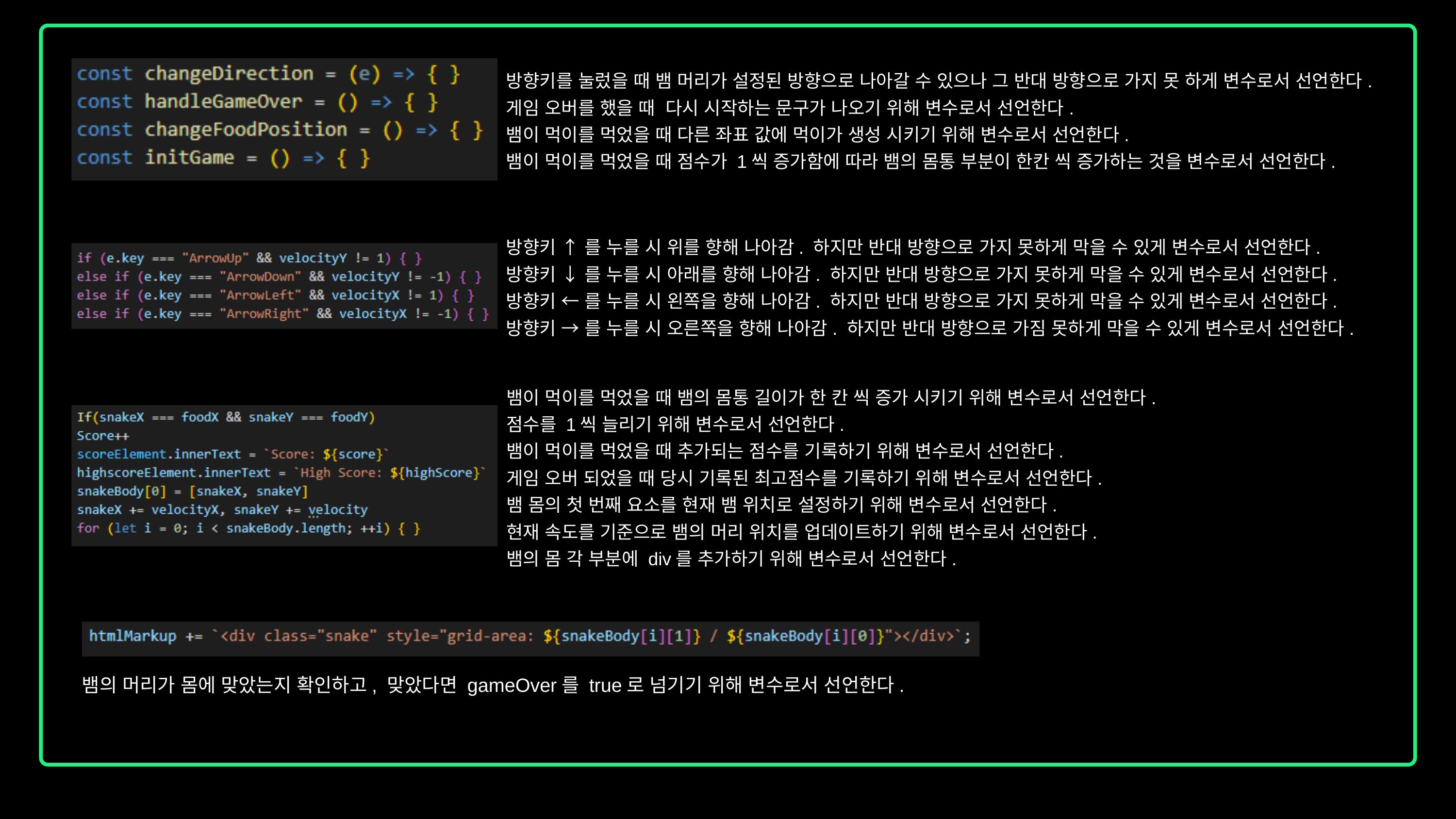

방향키를 눌렀을 때 뱀 머리가 설정된 방향으로 나아갈 수 있으나 그 반대 방향으로 가지 못 하게 변수로서 선언한다.
게임 오버를 했을 때  다시 시작하는 문구가 나오기 위해 변수로서 선언한다.
뱀이 먹이를 먹었을 때 다른 좌표 값에 먹이가 생성 시키기 위해 변수로서 선언한다.
뱀이 먹이를 먹었을 때 점수가 1씩 증가함에 따라 뱀의 몸통 부분이 한칸 씩 증가하는 것을 변수로서 선언한다.
방향키 ↑ 를 누를 시 위를 향해 나아감. 하지만 반대 방향으로 가지 못하게 막을 수 있게 변수로서 선언한다.
방향키 ↓ 를 누를 시 아래를 향해 나아감. 하지만 반대 방향으로 가지 못하게 막을 수 있게 변수로서 선언한다.
방향키 ← 를 누를 시 왼쪽을 향해 나아감. 하지만 반대 방향으로 가지 못하게 막을 수 있게 변수로서 선언한다.
방향키 → 를 누를 시 오른쪽을 향해 나아감. 하지만 반대 방향으로 가짐 못하게 막을 수 있게 변수로서 선언한다.

뱀이 먹이를 먹었을 때 뱀의 몸통 길이가 한 칸 씩 증가 시키기 위해 변수로서 선언한다.
점수를 1씩 늘리기 위해 변수로서 선언한다.
뱀이 먹이를 먹었을 때 추가되는 점수를 기록하기 위해 변수로서 선언한다.
게임 오버 되었을 때 당시 기록된 최고점수를 기록하기 위해 변수로서 선언한다.
뱀 몸의 첫 번째 요소를 현재 뱀 위치로 설정하기 위해 변수로서 선언한다.
현재 속도를 기준으로 뱀의 머리 위치를 업데이트하기 위해 변수로서 선언한다.
뱀의 몸 각 부분에 div를 추가하기 위해 변수로서 선언한다.

뱀의 머리가 몸에 맞았는지 확인하고, 맞았다면 gameOver를 true로 넘기기 위해 변수로서 선언한다.